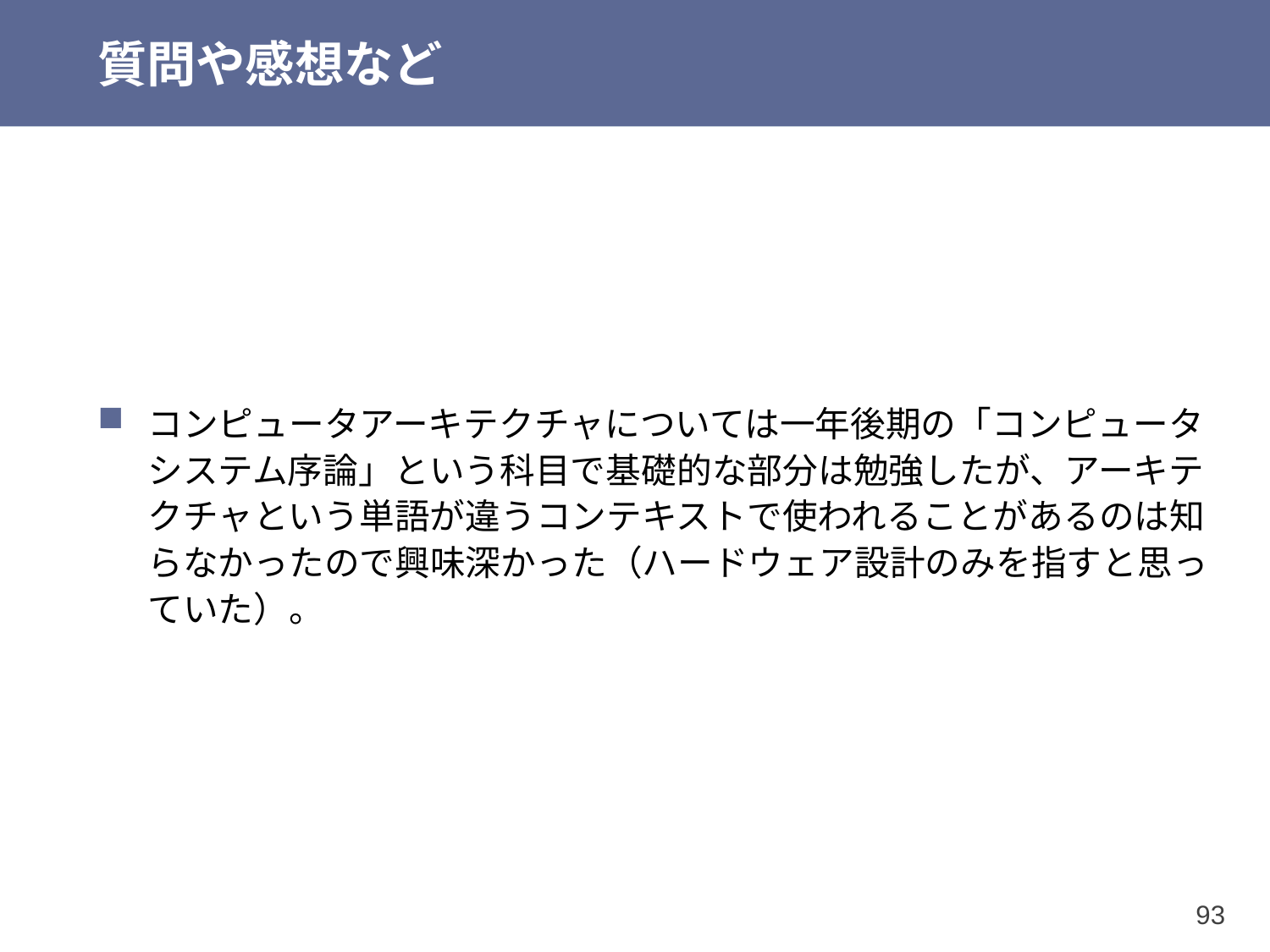

# 質問や感想など
コンピュータアーキテクチャについては一年後期の「コンピュータシステム序論」という科目で基礎的な部分は勉強したが、アーキテクチャという単語が違うコンテキストで使われることがあるのは知らなかったので興味深かった（ハードウェア設計のみを指すと思っていた）。